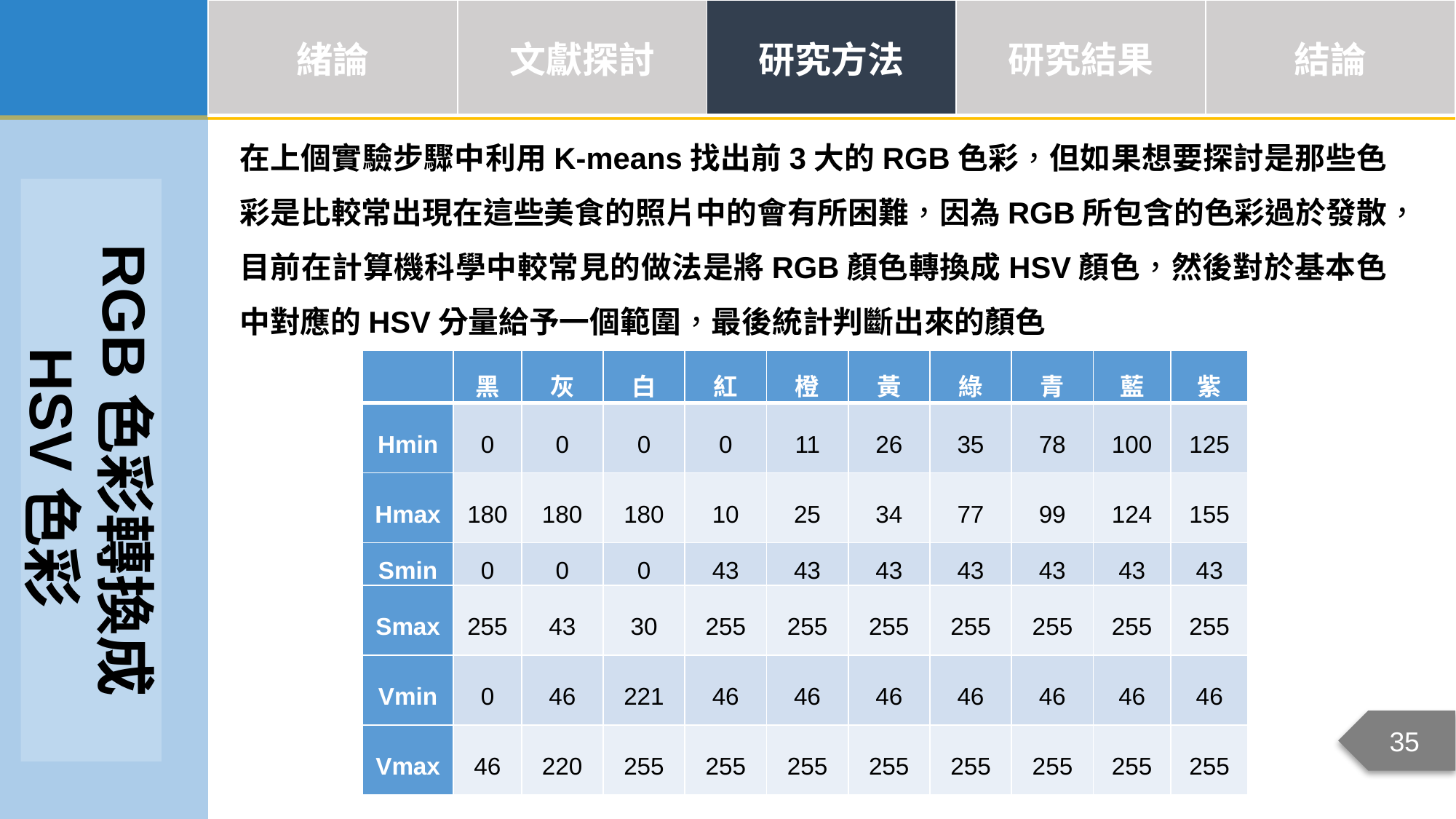

| 緒論 | 文獻探討 | 研究方法 | 研究結果 | 結論 |
| --- | --- | --- | --- | --- |
在上個實驗步驟中利用K-means找出前3大的RGB色彩，但如果想要探討是那些色彩是比較常出現在這些美食的照片中的會有所困難，因為RGB所包含的色彩過於發散，目前在計算機科學中較常見的做法是將RGB顏色轉換成HSV顏色，然後對於基本色中對應的HSV分量給予一個範圍，最後統計判斷出來的顏色
RGB色彩轉換成HSV色彩

|  | 黑 | 灰 | 白 | 紅 | 橙 | 黃 | 綠 | 青 | 藍 | 紫 |
| --- | --- | --- | --- | --- | --- | --- | --- | --- | --- | --- |
| Hmin | 0 | 0 | 0 | 0 | 11 | 26 | 35 | 78 | 100 | 125 |
| Hmax | 180 | 180 | 180 | 10 | 25 | 34 | 77 | 99 | 124 | 155 |
| Smin | 0 | 0 | 0 | 43 | 43 | 43 | 43 | 43 | 43 | 43 |
| Smax | 255 | 43 | 30 | 255 | 255 | 255 | 255 | 255 | 255 | 255 |
| Vmin | 0 | 46 | 221 | 46 | 46 | 46 | 46 | 46 | 46 | 46 |
| Vmax | 46 | 220 | 255 | 255 | 255 | 255 | 255 | 255 | 255 | 255 |